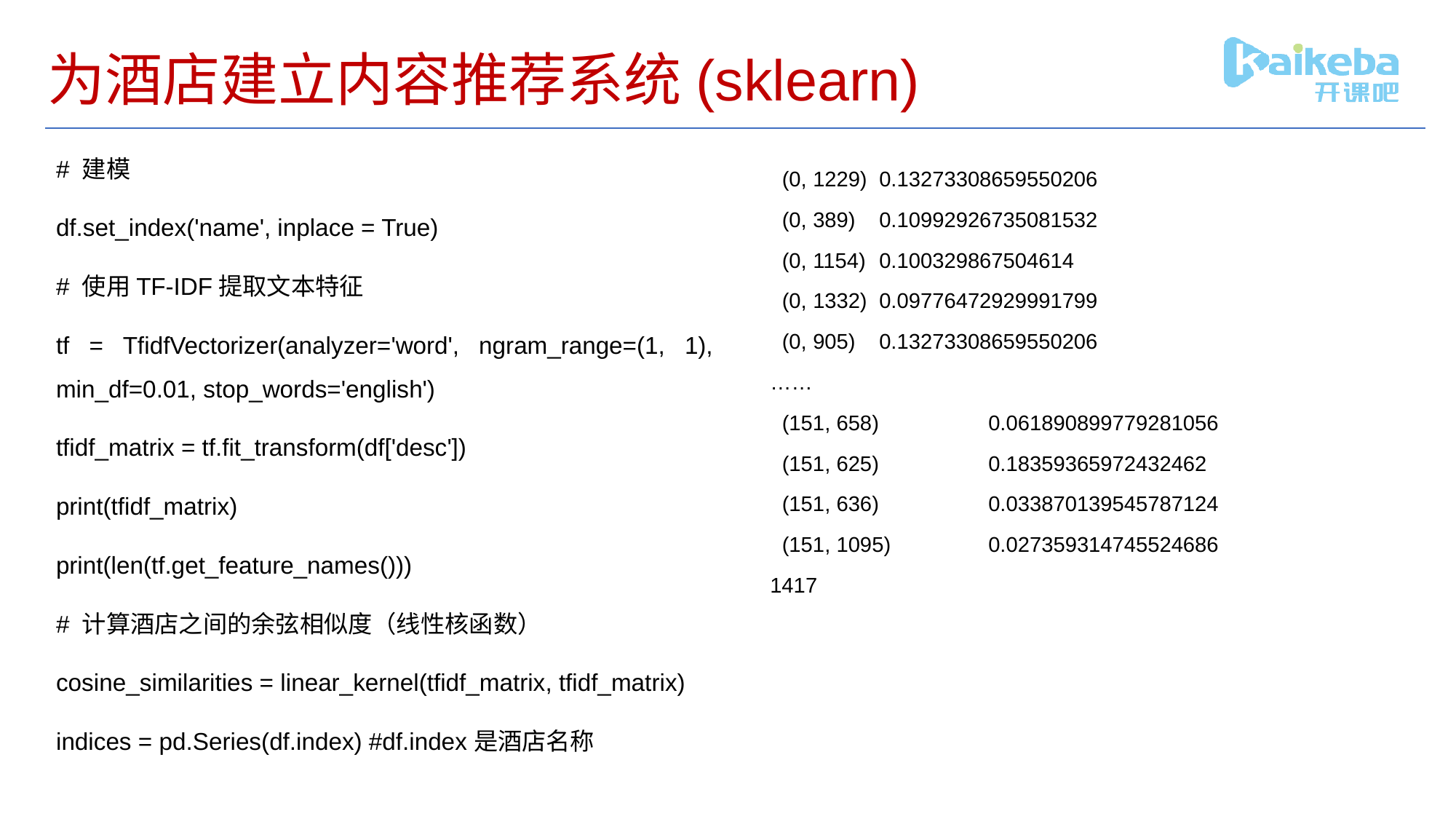

# 为酒店建立内容推荐系统(sklearn)
# 建模
df.set_index('name', inplace = True)
# 使用TF-IDF提取文本特征
tf = TfidfVectorizer(analyzer='word', ngram_range=(1, 1), min_df=0.01, stop_words='english')
tfidf_matrix = tf.fit_transform(df['desc'])
print(tfidf_matrix)
print(len(tf.get_feature_names()))
# 计算酒店之间的余弦相似度（线性核函数）
cosine_similarities = linear_kernel(tfidf_matrix, tfidf_matrix)
indices = pd.Series(df.index) #df.index是酒店名称
  (0, 1229)	0.13273308659550206
  (0, 389)	0.10992926735081532
  (0, 1154)	0.100329867504614
  (0, 1332)	0.09776472929991799
  (0, 905)	0.13273308659550206
……
  (151, 658)	0.061890899779281056
  (151, 625)	0.18359365972432462
  (151, 636)	0.033870139545787124
  (151, 1095)	0.027359314745524686
1417